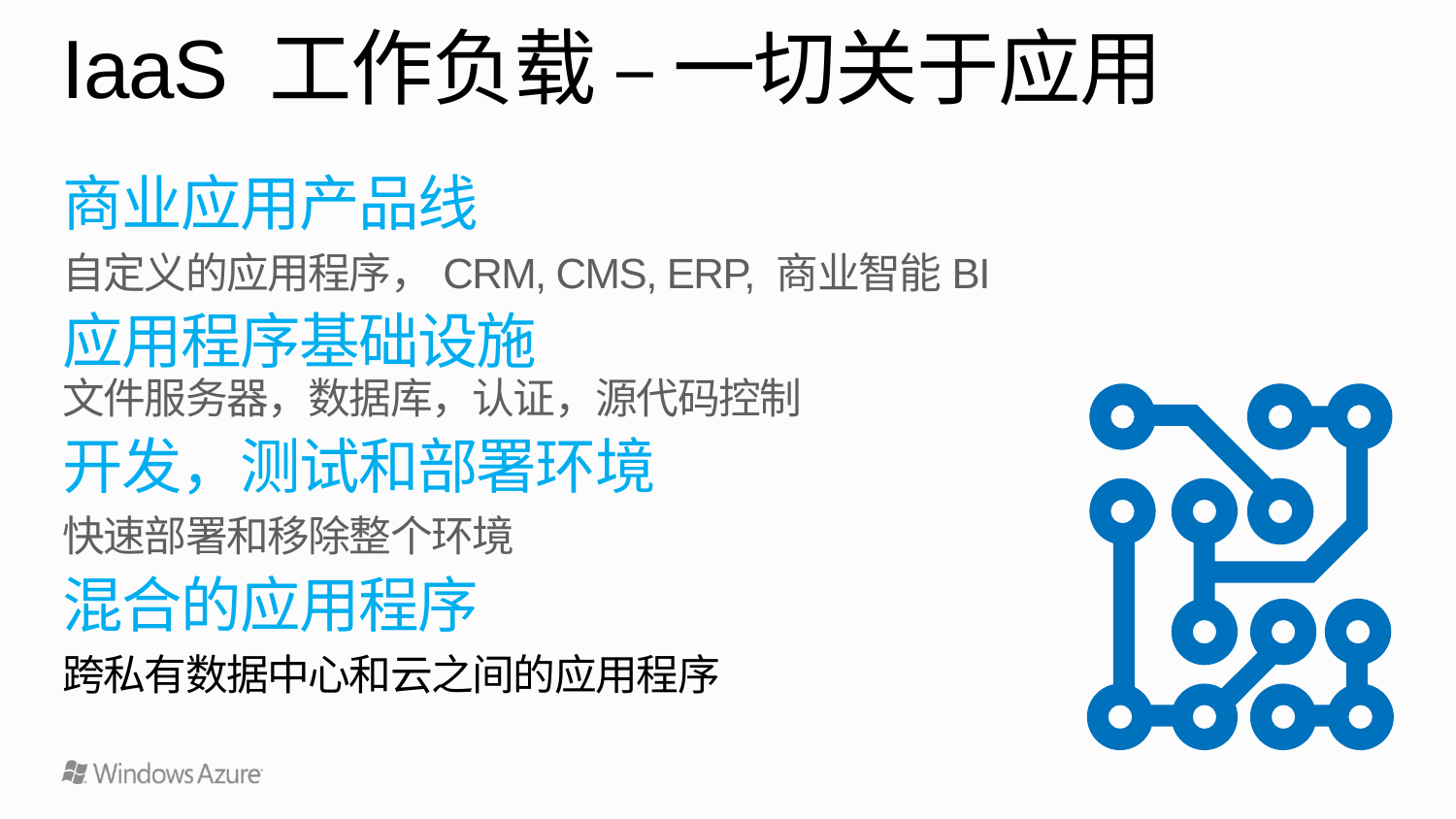

# IaaS 工作负载 – 一切关于应用
商业应用产品线
自定义的应用程序，CRM, CMS, ERP, 商业智能BI
应用程序基础设施
文件服务器，数据库，认证，源代码控制
开发，测试和部署环境
快速部署和移除整个环境
混合的应用程序
跨私有数据中心和云之间的应用程序